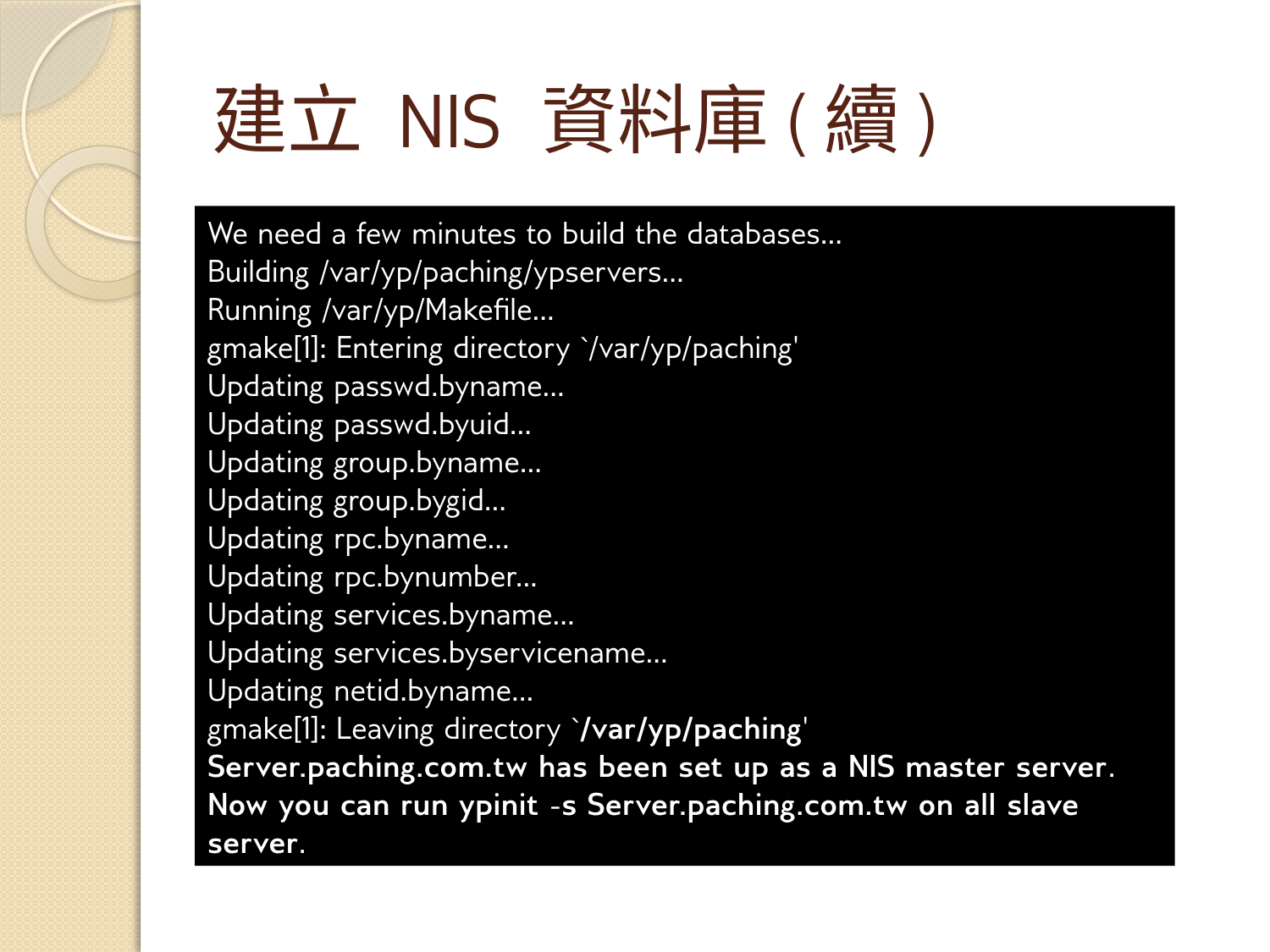

# 建立 NIS 資料庫(續)
We need a few minutes to build the databases...
Building /var/yp/paching/ypservers...
Running /var/yp/Makefile...
gmake[1]: Entering directory `/var/yp/paching'
Updating passwd.byname...
Updating passwd.byuid...
Updating group.byname...
Updating group.bygid...
Updating rpc.byname...
Updating rpc.bynumber...
Updating services.byname...
Updating services.byservicename...
Updating netid.byname...
gmake[1]: Leaving directory `/var/yp/paching'
Server.paching.com.tw has been set up as a NIS master server.
Now you can run ypinit -s Server.paching.com.tw on all slave server.